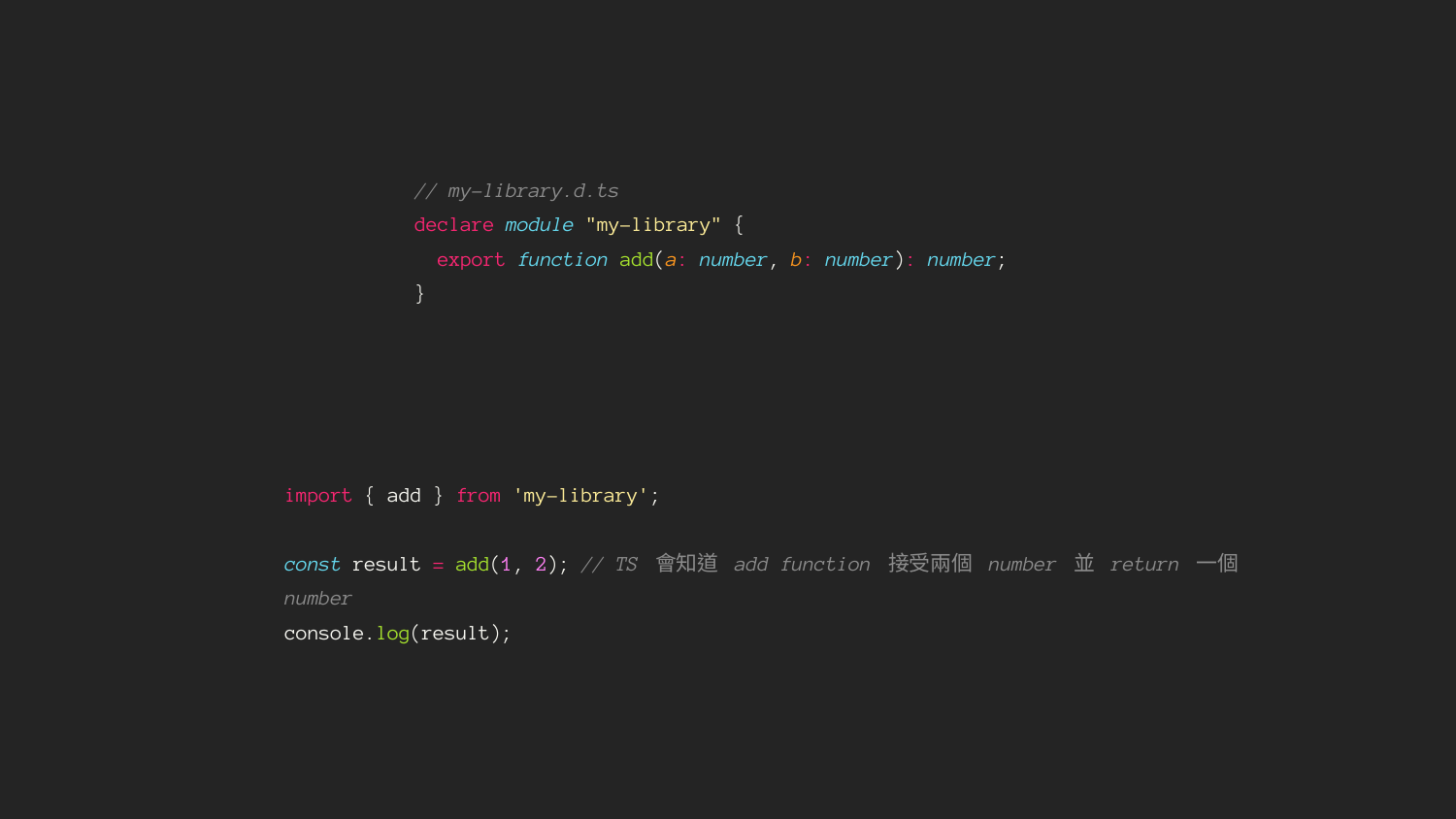

// my-library.d.ts
declare module "my-library" {
  export function add(a: number, b: number): number;
}
import { add } from 'my-library';

const result = add(1, 2); // TS 會知道 add function 接受兩個 number 並 return 一個 number
console.log(result);